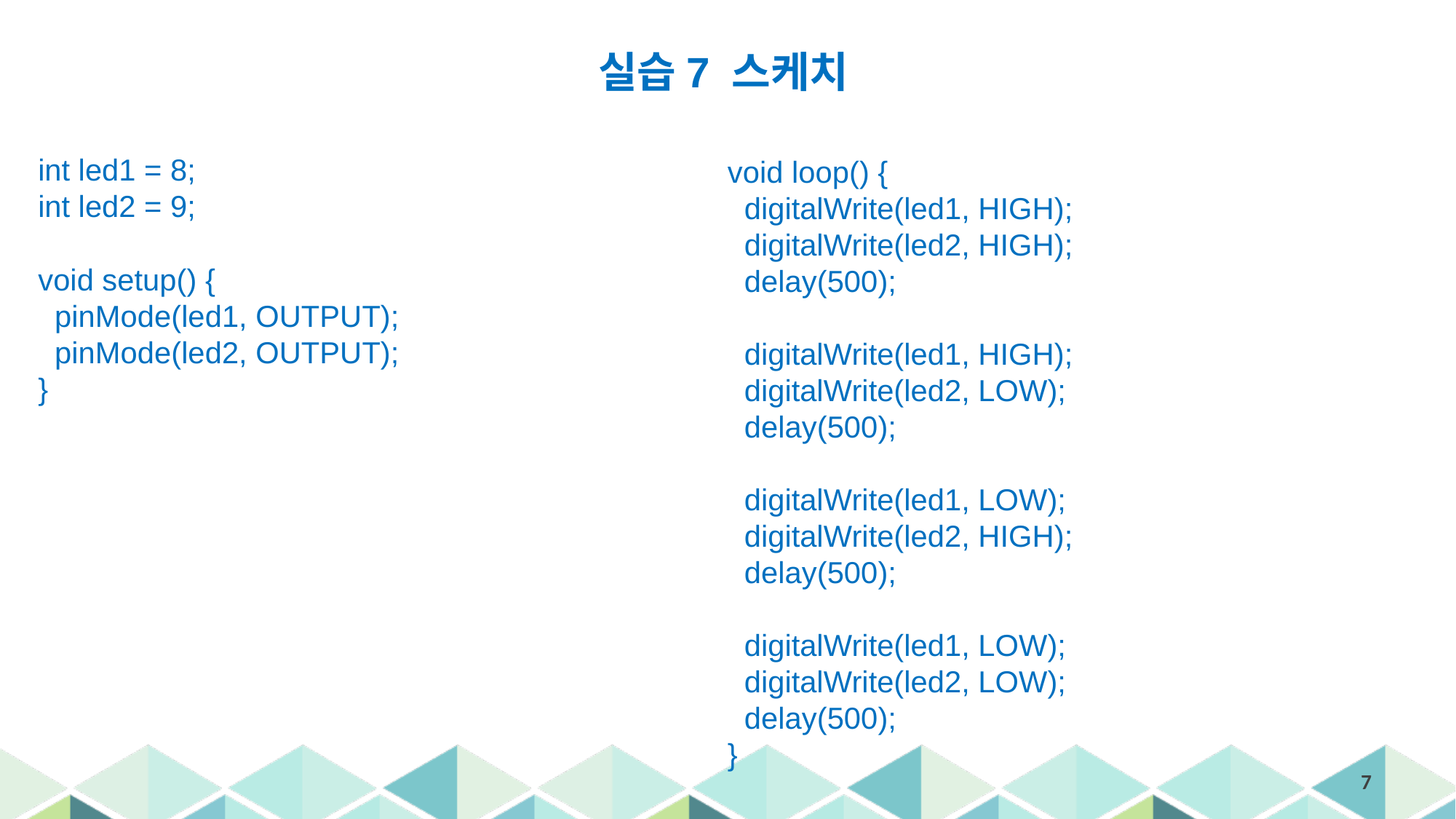

실습7 스케치
int led1 = 8;
int led2 = 9;

void setup() {
  pinMode(led1, OUTPUT);
  pinMode(led2, OUTPUT);
}
void loop() {
  digitalWrite(led1, HIGH);
  digitalWrite(led2, HIGH);
  delay(500);

  digitalWrite(led1, HIGH);
  digitalWrite(led2, LOW);
  delay(500);

  digitalWrite(led1, LOW);
  digitalWrite(led2, HIGH);
  delay(500);

  digitalWrite(led1, LOW);
  digitalWrite(led2, LOW);
  delay(500);
}
7